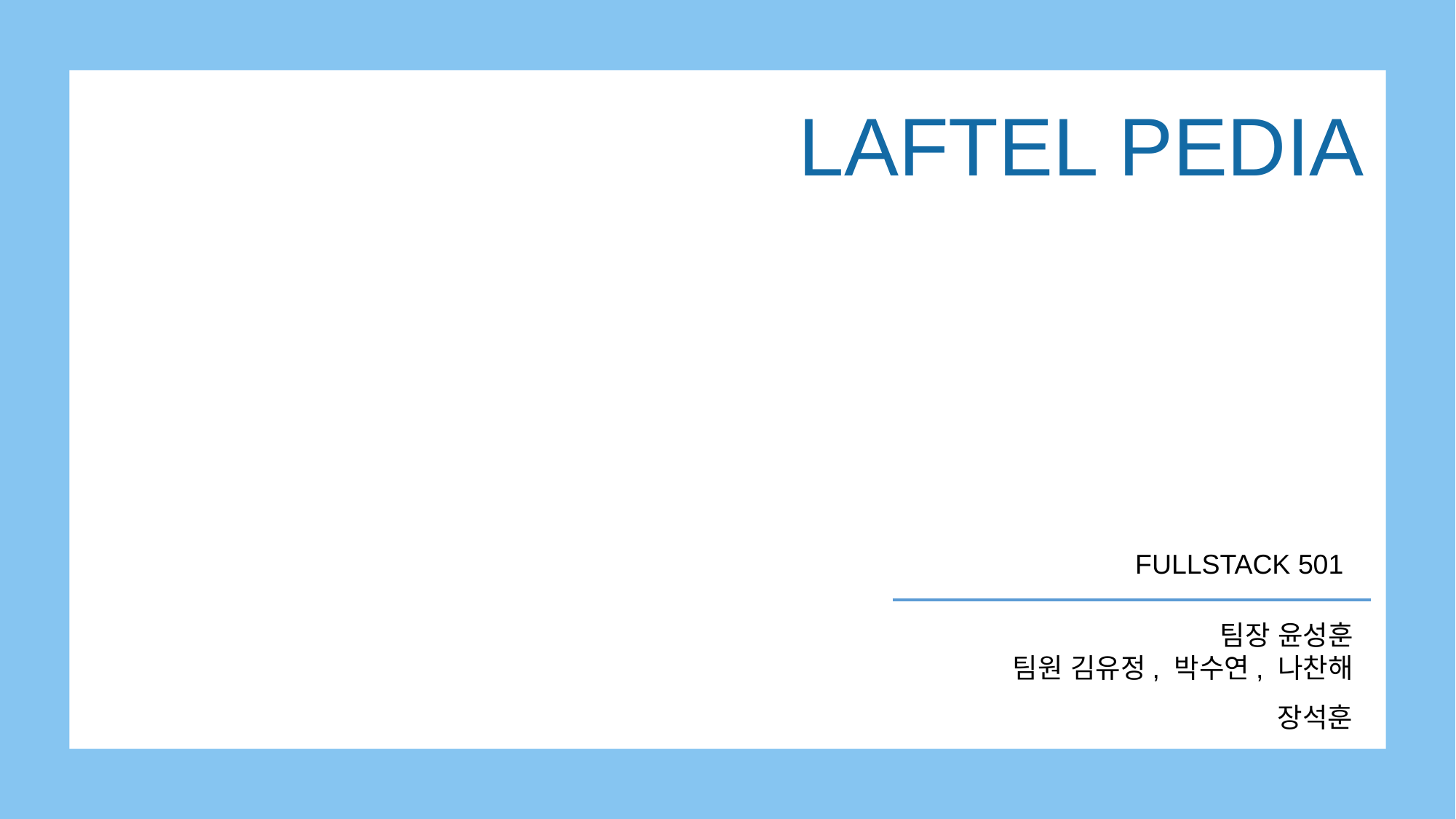

LAFTEL PEDIA
FULLSTACK 501
팀장 윤성훈
팀원 김유정, 박수연, 나찬해
장석훈